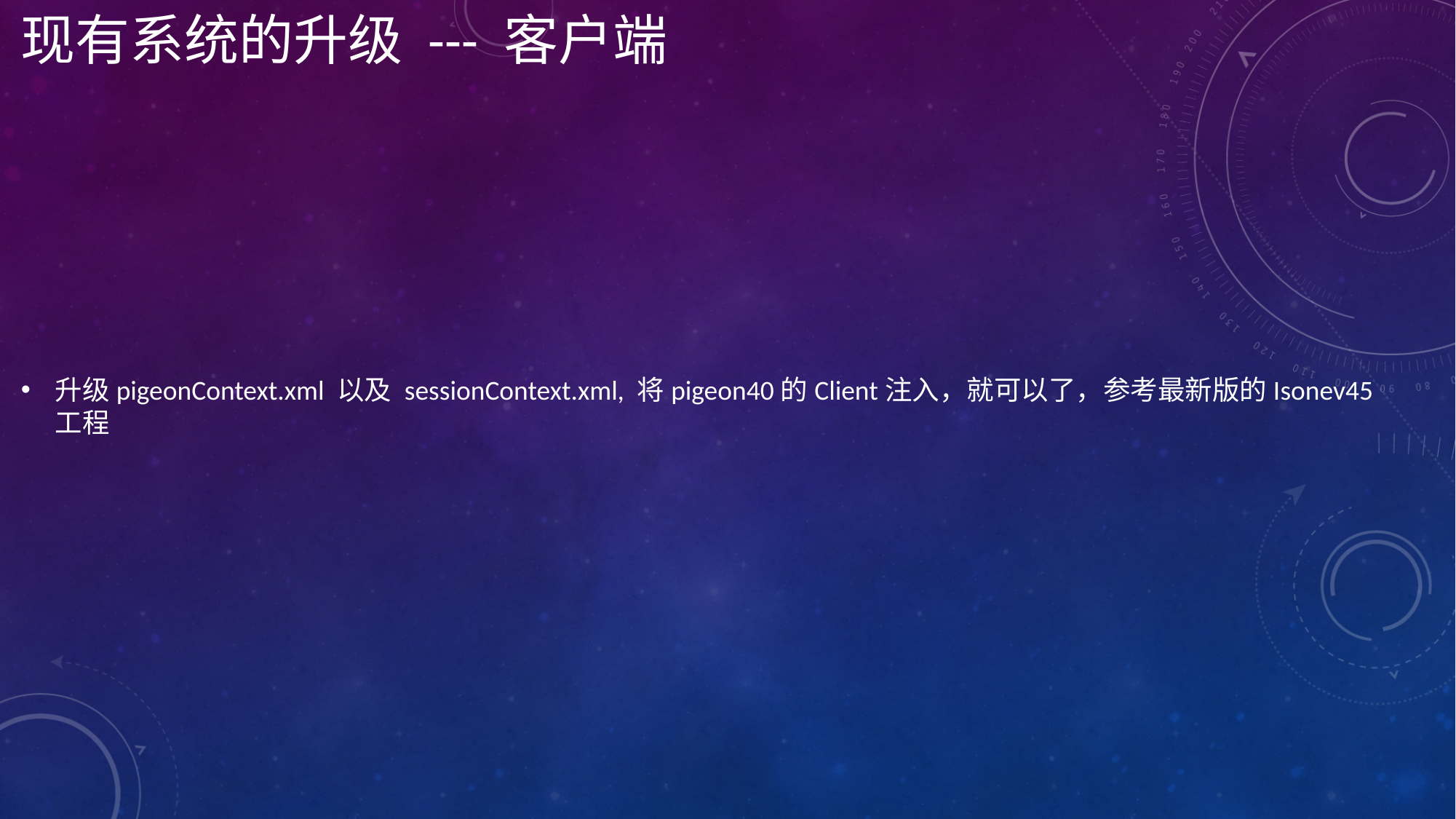

# 现有系统的升级 --- 客户端
升级pigeonContext.xml 以及 sessionContext.xml, 将pigeon40的Client注入，就可以了，参考最新版的Isonev45工程